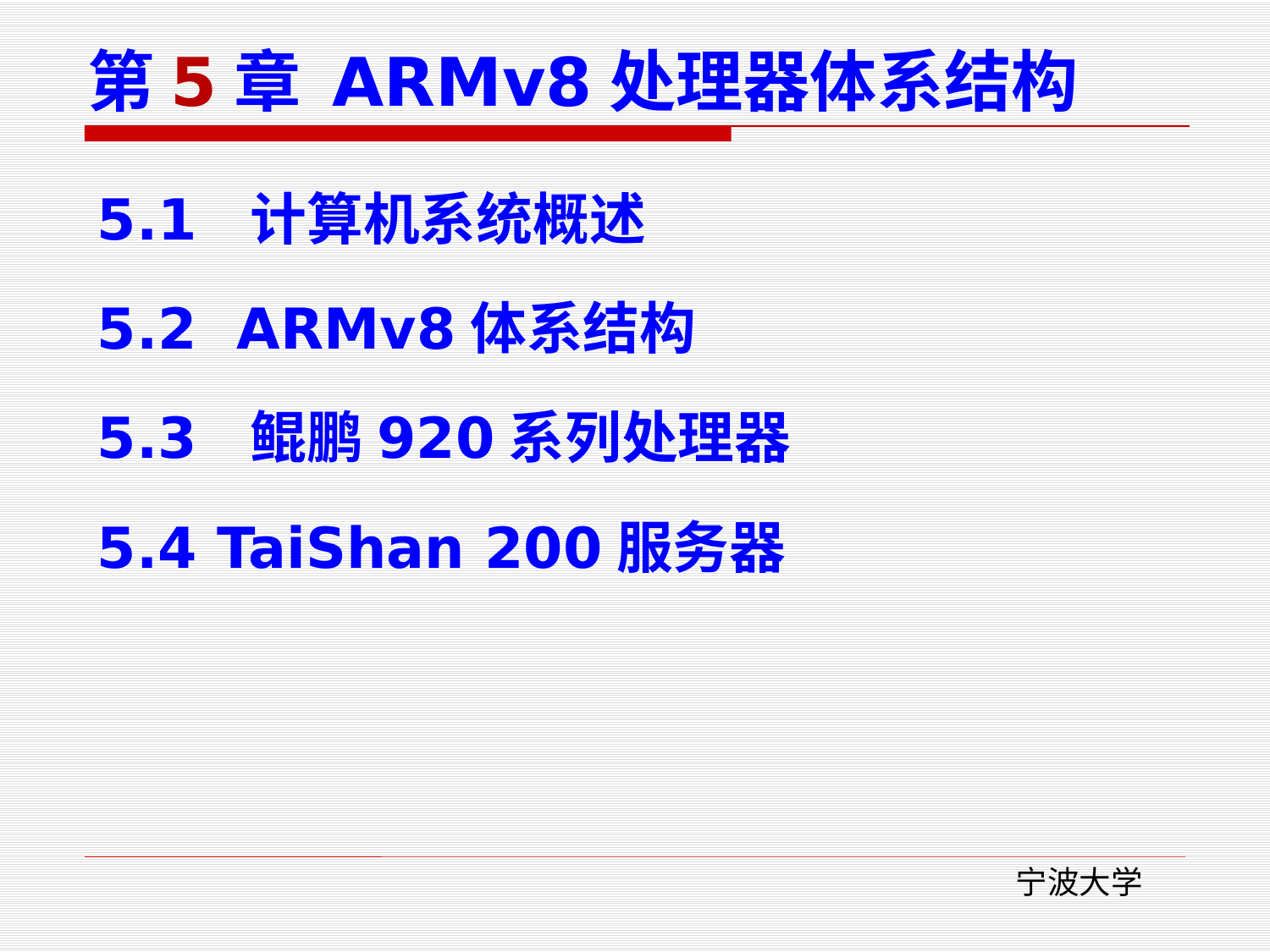

# 第5章 ARMv8处理器体系结构
5.1  计算机系统概述
5.2  ARMv8体系结构
5.3  鲲鹏920系列处理器
5.4 TaiShan 200服务器